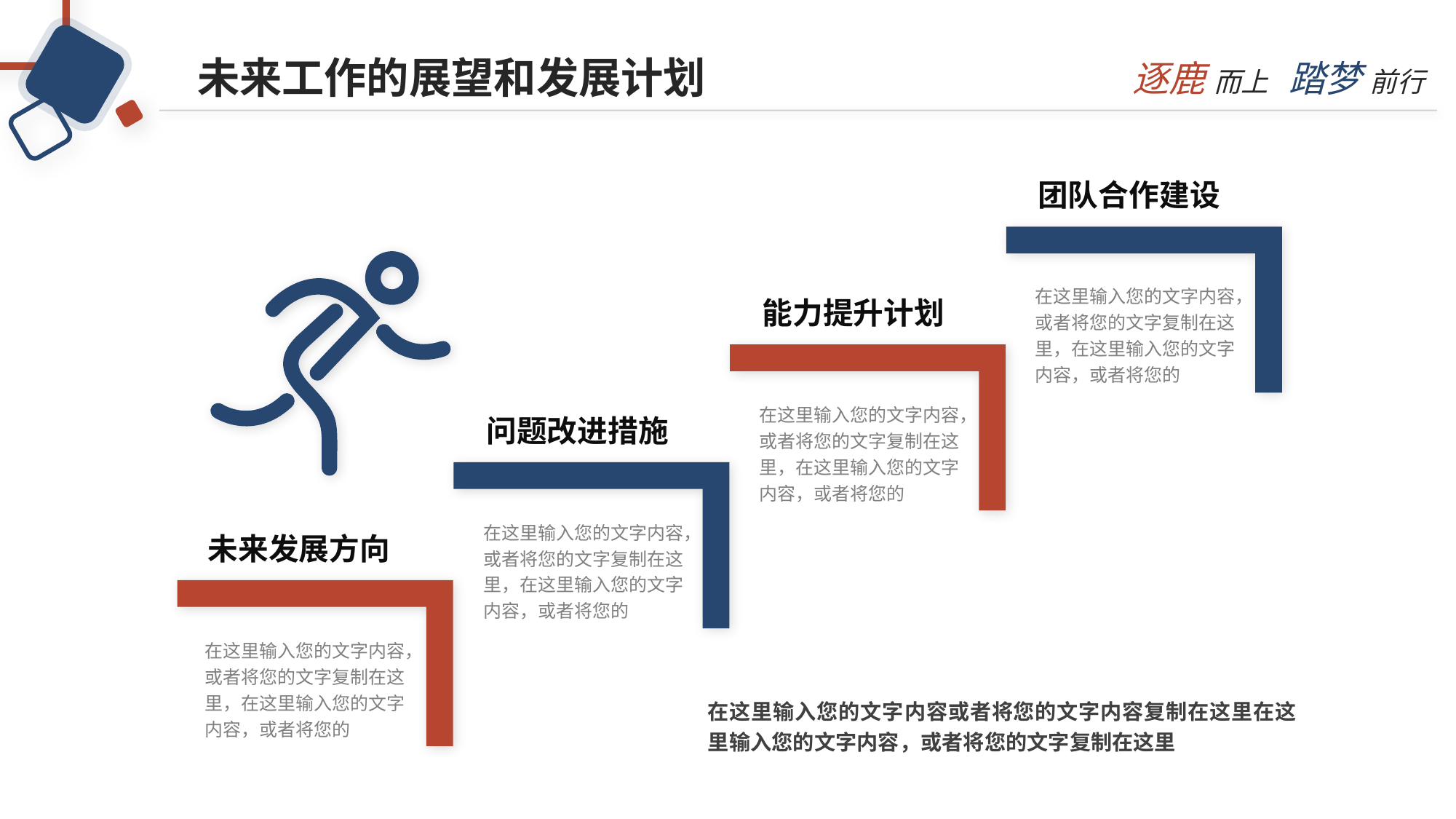

未来工作的展望和发展计划
团队合作建设

在这里输入您的文字内容，或者将您的文字复制在这里，在这里输入您的文字内容，或者将您的
能力提升计划

在这里输入您的文字内容，或者将您的文字复制在这里，在这里输入您的文字内容，或者将您的
问题改进措施

在这里输入您的文字内容，或者将您的文字复制在这里，在这里输入您的文字内容，或者将您的
未来发展方向

在这里输入您的文字内容，或者将您的文字复制在这里，在这里输入您的文字内容，或者将您的
在这里输入您的文字内容或者将您的文字内容复制在这里在这里输入您的文字内容，或者将您的文字复制在这里